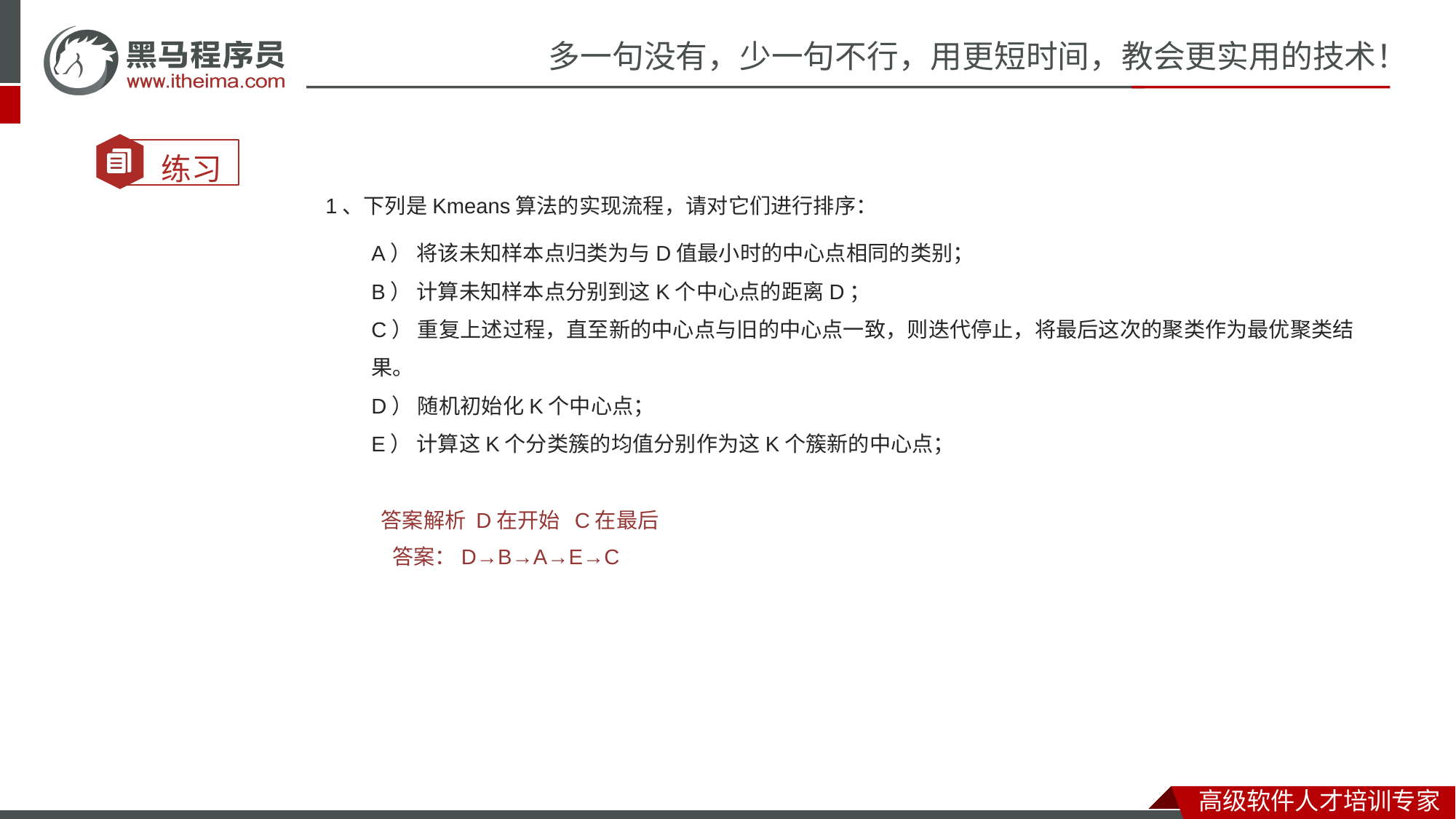

1、下列是Kmeans算法的实现流程，请对它们进行排序：
A） 将该未知样本点归类为与D值最小时的中心点相同的类别；
B） 计算未知样本点分别到这K个中心点的距离D；
C） 重复上述过程，直至新的中心点与旧的中心点一致，则迭代停止，将最后这次的聚类作为最优聚类结果。
D） 随机初始化K个中心点；
E） 计算这K个分类簇的均值分别作为这K个簇新的中心点；
答案解析 D在开始  C在最后
答案：D→B→A→E→C